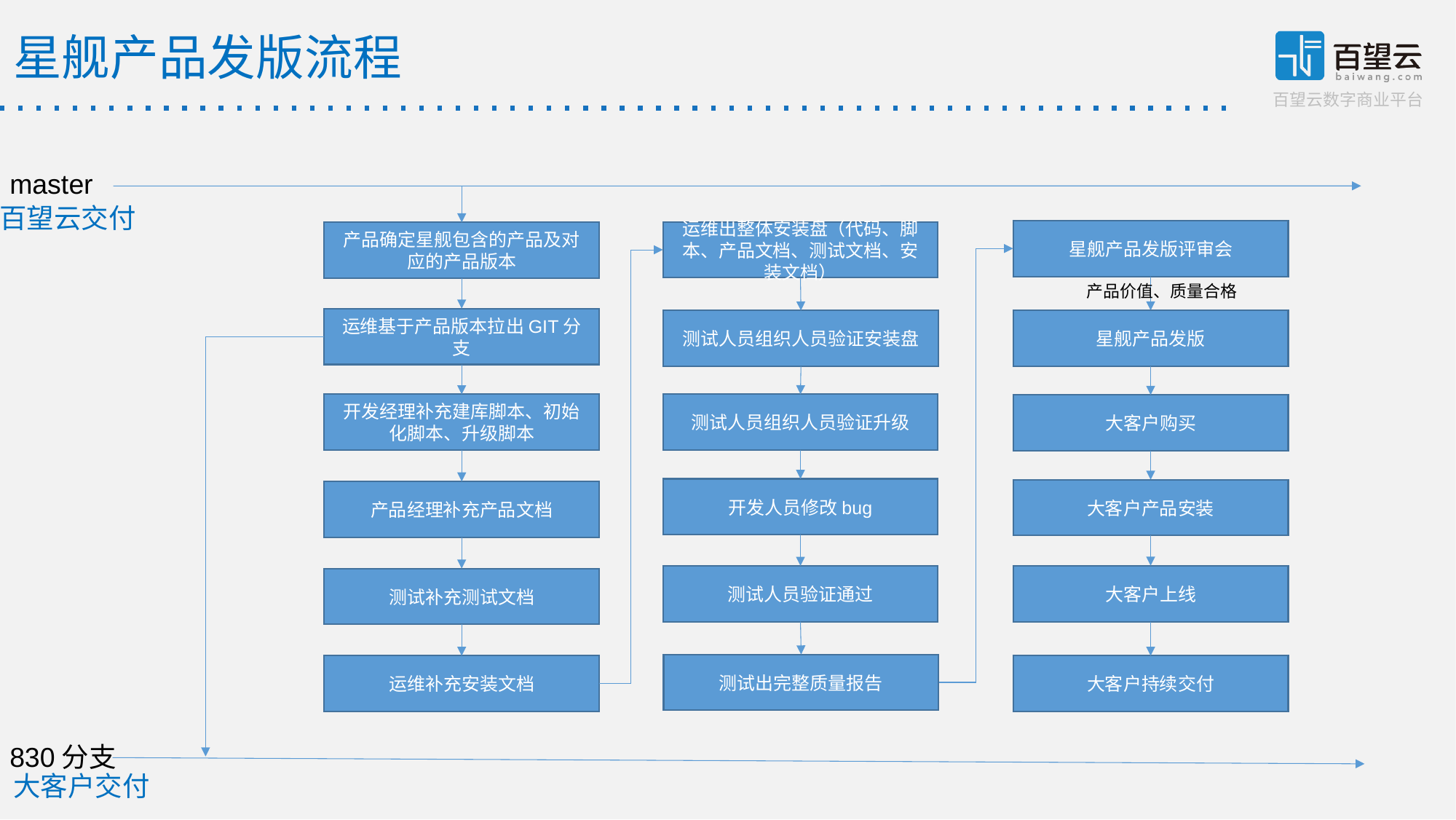

星舰产品发版流程
master
百望云交付
星舰产品发版评审会
运维出整体安装盘（代码、脚本、产品文档、测试文档、安装文档）
产品确定星舰包含的产品及对应的产品版本
产品价值、质量合格
运维基于产品版本拉出GIT分支
星舰产品发版
测试人员组织人员验证安装盘
开发经理补充建库脚本、初始化脚本、升级脚本
测试人员组织人员验证升级
大客户购买
开发人员修改bug
大客户产品安装
产品经理补充产品文档
测试人员验证通过
大客户上线
测试补充测试文档
测试出完整质量报告
运维补充安装文档
大客户持续交付
Merge代码
830分支
大客户交付